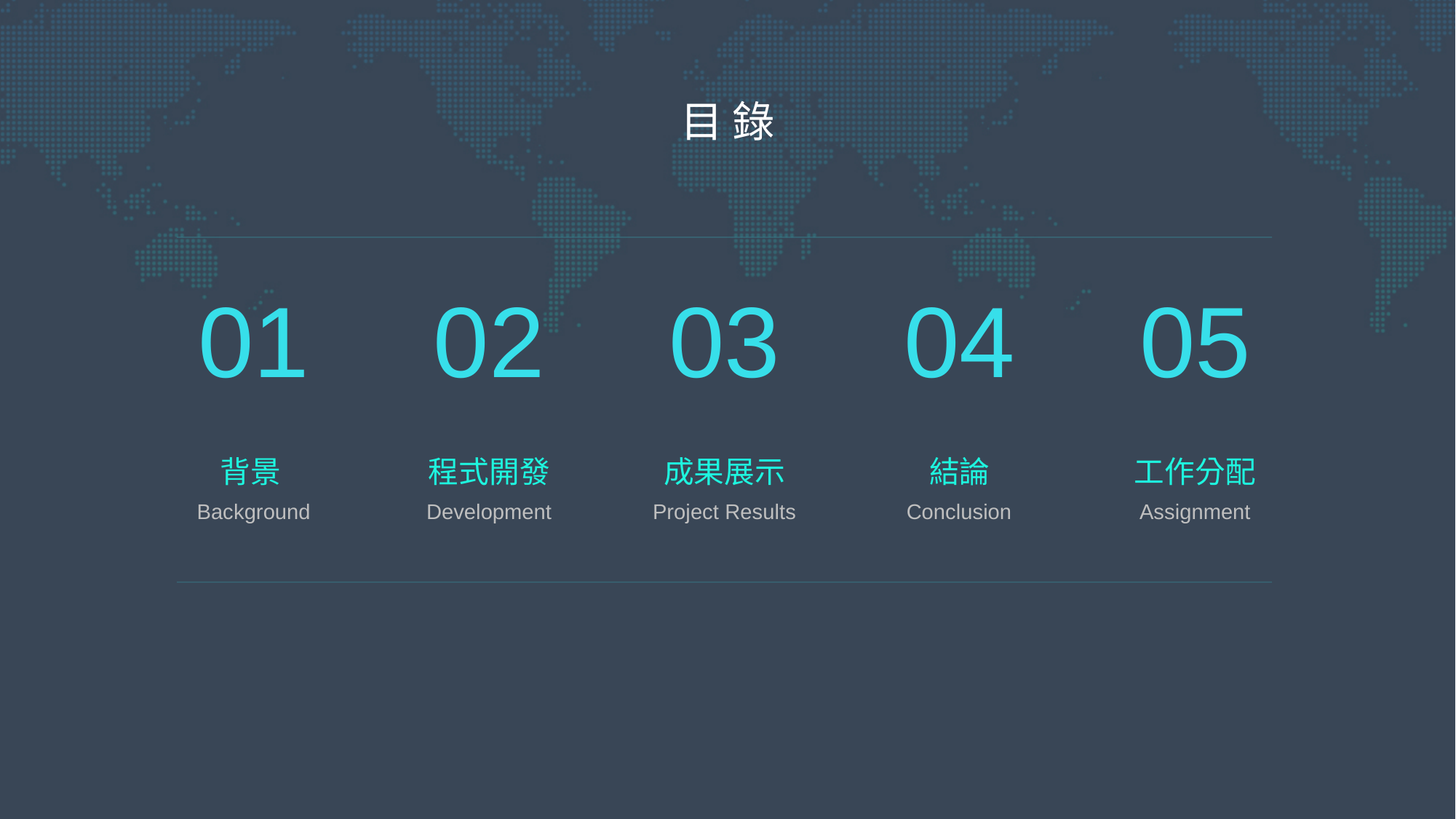

目 錄
01
02
03
04
05
背景
程式開發
成果展示
結論
工作分配
Background
Development
Project Results
Conclusion
Assignment